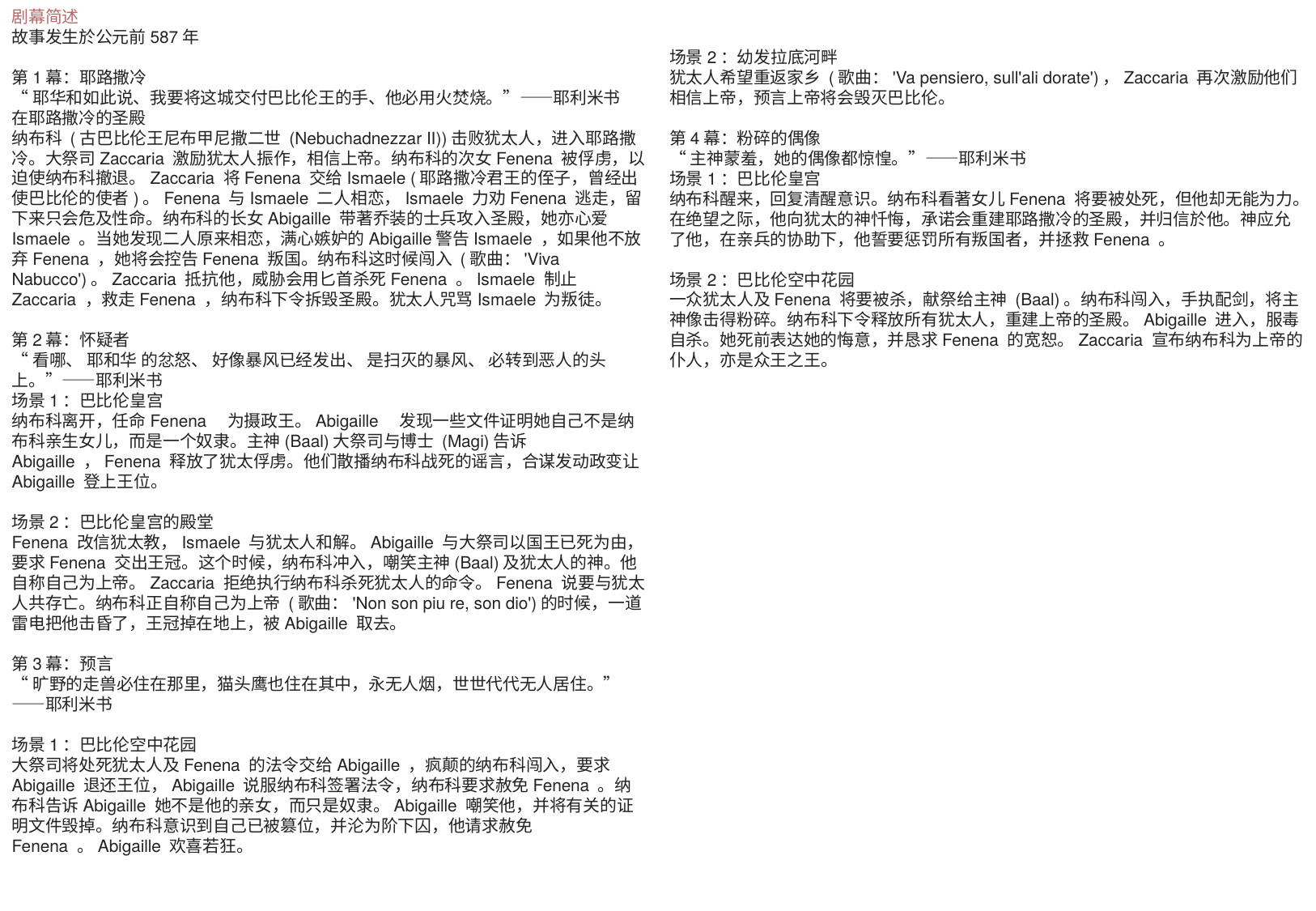

剧幕简述
故事发生於公元前587年

第1幕：耶路撒冷
“耶华和如此说、我要将这城交付巴比伦王的手、他必用火焚烧。”——耶利米书
在耶路撒冷的圣殿
纳布科 (古巴比伦王尼布甲尼撒二世 (Nebuchadnezzar II))击败犹太人，进入耶路撒冷。大祭司Zaccaria 激励犹太人振作，相信上帝。纳布科的次女Fenena 被俘虏，以迫使纳布科撤退。Zaccaria 将Fenena 交给Ismaele (耶路撒冷君王的侄子，曾经出使巴比伦的使者)。Fenena 与Ismaele 二人相恋，Ismaele 力劝Fenena 逃走，留下来只会危及性命。纳布科的长女Abigaille 带著乔装的士兵攻入圣殿，她亦心爱Ismaele 。当她发现二人原来相恋，满心嫉妒的Abigaille警告Ismaele ，如果他不放弃Fenena ，她将会控告Fenena 叛国。纳布科这时候闯入 (歌曲：'Viva Nabucco')。Zaccaria 抵抗他，威胁会用匕首杀死Fenena 。Ismaele 制止Zaccaria ，救走Fenena ，纳布科下令拆毁圣殿。犹太人咒骂Ismaele 为叛徒。

第2幕：怀疑者
“看哪、 耶和华 的忿怒、 好像暴风已经发出、 是扫灭的暴风、 必转到恶人的头上。”——耶利米书
场景1：巴比伦皇宫
纳布科离开，任命Fenena　为摄政王。Abigaille　发现一些文件证明她自己不是纳布科亲生女儿，而是一个奴隶。主神(Baal)大祭司与博士 (Magi)告诉Abigaille ，Fenena 释放了犹太俘虏。他们散播纳布科战死的谣言，合谋发动政变让Abigaille 登上王位。

场景2：巴比伦皇宫的殿堂
Fenena 改信犹太教，Ismaele 与犹太人和解。Abigaille 与大祭司以国王已死为由，要求Fenena 交出王冠。这个时候，纳布科冲入，嘲笑主神(Baal)及犹太人的神。他自称自己为上帝。Zaccaria 拒绝执行纳布科杀死犹太人的命令。Fenena 说要与犹太人共存亡。纳布科正自称自己为上帝 (歌曲：'Non son piu re, son dio')的时候，一道雷电把他击昏了，王冠掉在地上，被Abigaille 取去。

第3幕：预言
“旷野的走兽必住在那里，猫头鹰也住在其中，永无人烟，世世代代无人居住。”——耶利米书

场景1：巴比伦空中花园
大祭司将处死犹太人及Fenena 的法令交给Abigaille ，疯颠的纳布科闯入，要求Abigaille 退还王位，Abigaille 说服纳布科签署法令，纳布科要求赦免Fenena 。纳布科告诉Abigaille 她不是他的亲女，而只是奴隶。Abigaille 嘲笑他，并将有关的证明文件毁掉。纳布科意识到自己已被篡位，并沦为阶下囚，他请求赦免Fenena 。Abigaille 欢喜若狂。

场景2：幼发拉底河畔
犹太人希望重返家乡 (歌曲：'Va pensiero, sull'ali dorate')，Zaccaria 再次激励他们相信上帝，预言上帝将会毁灭巴比伦。

第4幕：粉碎的偶像
“主神蒙羞，她的偶像都惊惶。”——耶利米书
场景1：巴比伦皇宫
纳布科醒来，回复清醒意识。纳布科看著女儿Fenena 将要被处死，但他却无能为力。在绝望之际，他向犹太的神忏悔，承诺会重建耶路撒冷的圣殿，并归信於他。神应允了他，在亲兵的协助下，他誓要惩罚所有叛国者，并拯救Fenena 。

场景2：巴比伦空中花园
一众犹太人及Fenena 将要被杀，献祭给主神 (Baal)。纳布科闯入，手执配剑，将主神像击得粉碎。纳布科下令释放所有犹太人，重建上帝的圣殿。Abigaille 进入，服毒自杀。她死前表达她的悔意，并恳求Fenena 的宽恕。Zaccaria 宣布纳布科为上帝的仆人，亦是众王之王。